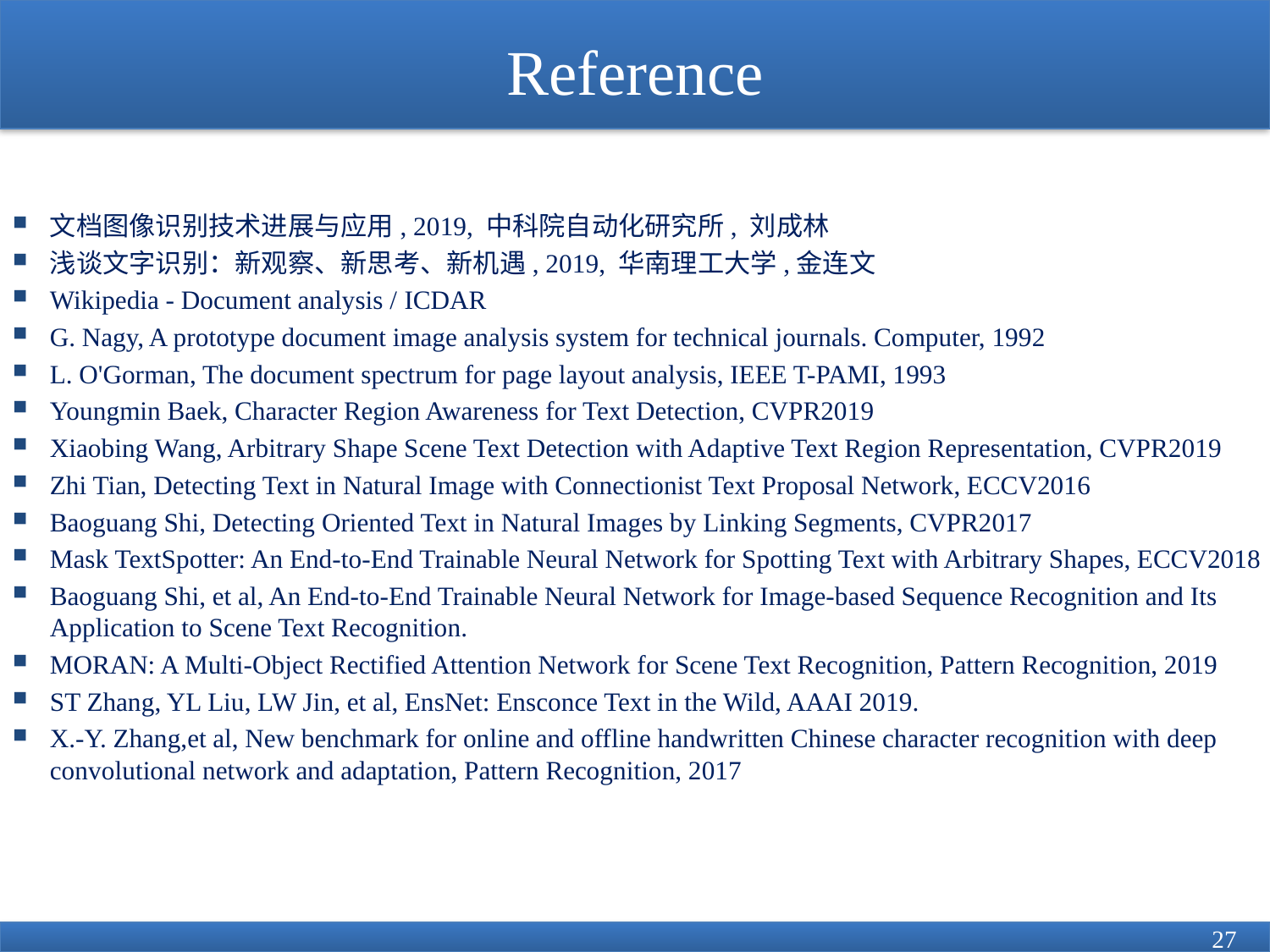

# Reference
文档图像识别技术进展与应用​, 2019, 中科院自动化研究所, 刘成林
浅谈文字识别：新观察、新思考、新机遇, 2019, 华南理工大学,金连文
Wikipedia - Document analysis / ICDAR
G. Nagy, A prototype document image analysis system for technical journals. Computer, 1992
L. O'Gorman, The document spectrum for page layout analysis, IEEE T-PAMI, 1993
Youngmin Baek, Character Region Awareness for Text Detection, CVPR2019
Xiaobing Wang, Arbitrary Shape Scene Text Detection with Adaptive Text Region Representation, CVPR2019
Zhi Tian, Detecting Text in Natural Image with Connectionist Text Proposal Network, ECCV2016
Baoguang Shi, Detecting Oriented Text in Natural Images by Linking Segments, CVPR2017
Mask TextSpotter: An End-to-End Trainable Neural Network for Spotting Text with Arbitrary Shapes, ECCV2018
Baoguang Shi, et al, An End-to-End Trainable Neural Network for Image-based Sequence Recognition and Its Application to Scene Text Recognition.
MORAN: A Multi-Object Rectified Attention Network for Scene Text Recognition, Pattern Recognition, 2019
ST Zhang, YL Liu, LW Jin, et al, EnsNet: Ensconce Text in the Wild, AAAI 2019.
X.-Y. Zhang,et al, New benchmark for online and offline handwritten Chinese character recognition with deep convolutional network and adaptation, Pattern Recognition, 2017

27